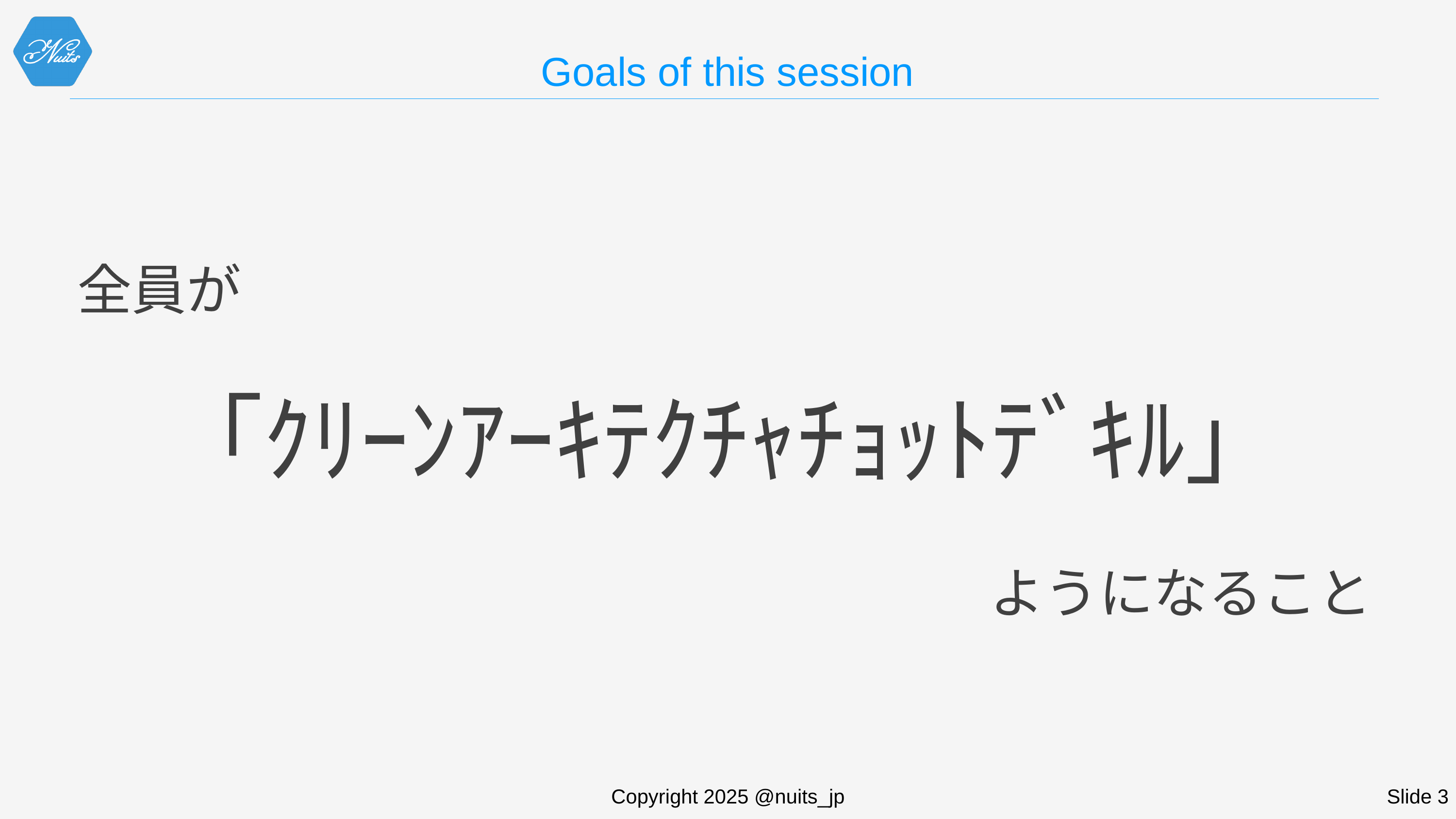

# Goals of this session
全員が

「ｸﾘｰﾝｱｰｷﾃｸﾁｬﾁｮｯﾄﾃﾞｷﾙ」

ようになること